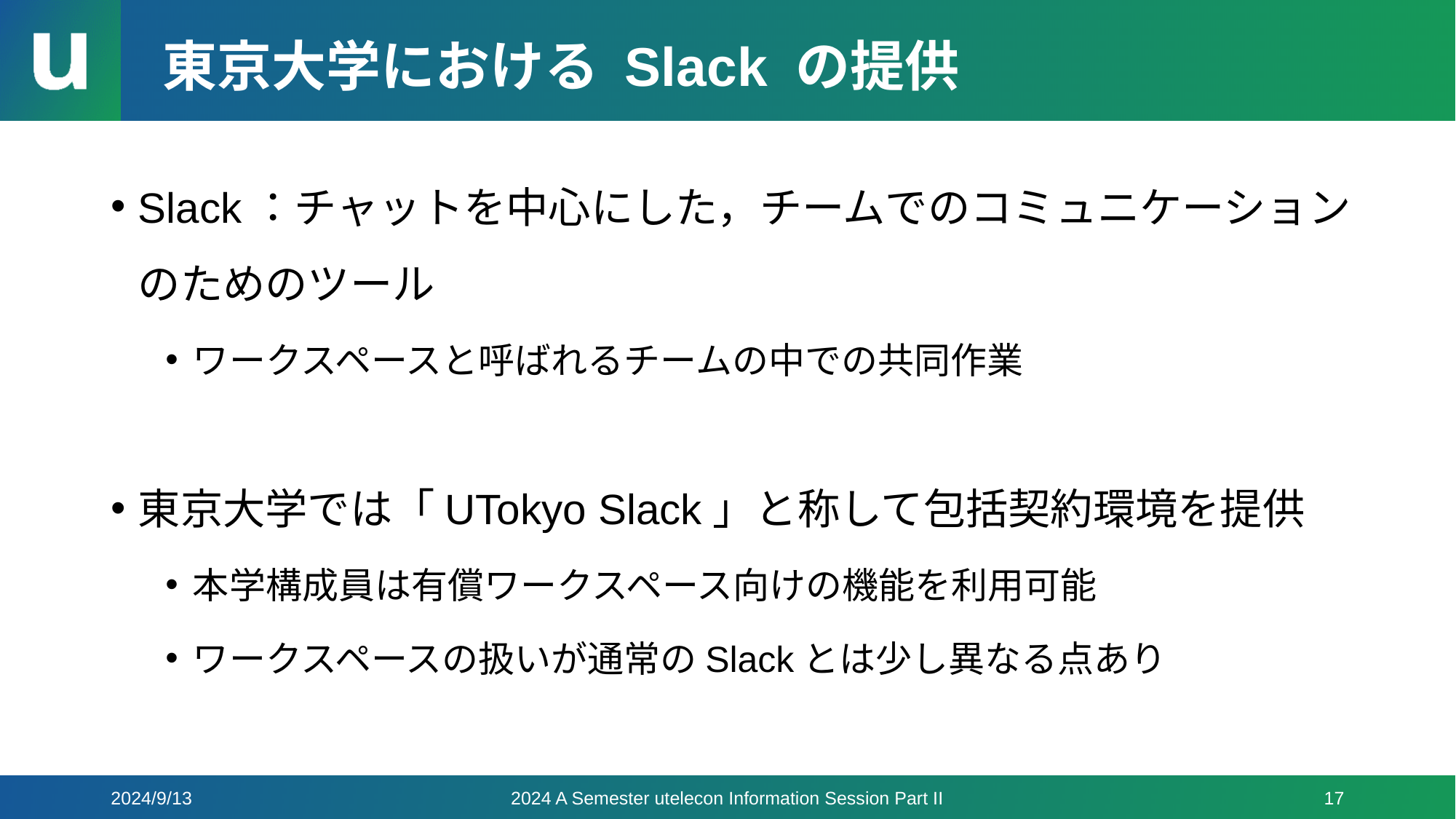

# 東京大学における Slack の提供
Slack：チャットを中心にした，チームでのコミュニケーションのためのツール
ワークスペースと呼ばれるチームの中での共同作業

東京大学では「UTokyo Slack」と称して包括契約環境を提供
本学構成員は有償ワークスペース向けの機能を利用可能
ワークスペースの扱いが通常のSlackとは少し異なる点あり
2024/9/13
2024 A Semester utelecon Information Session Part II
17